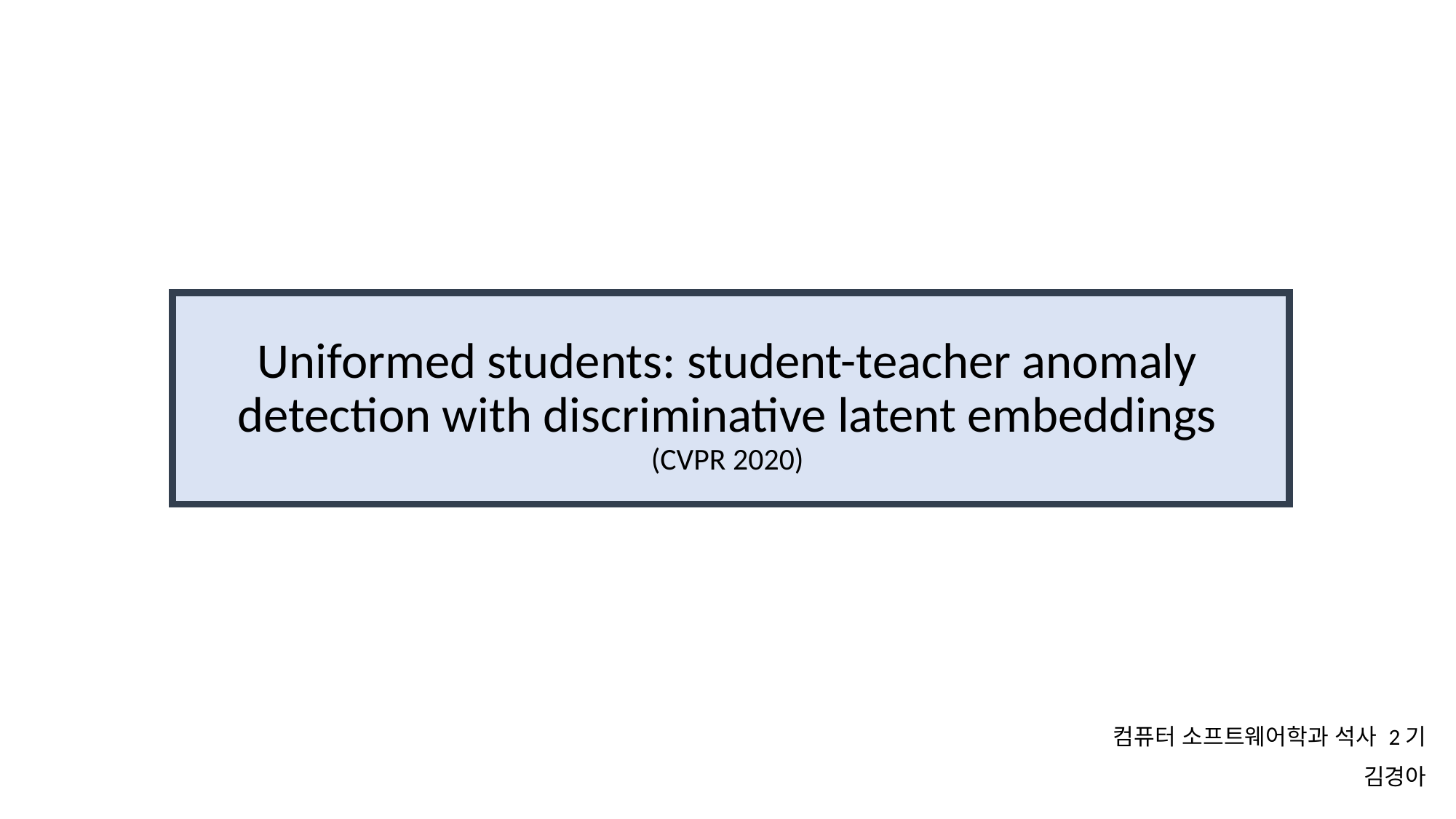

# Uniformed students: student-teacher anomaly detection with discriminative latent embeddings (CVPR 2020)

컴퓨터 소프트웨어학과 석사 2기
김경아